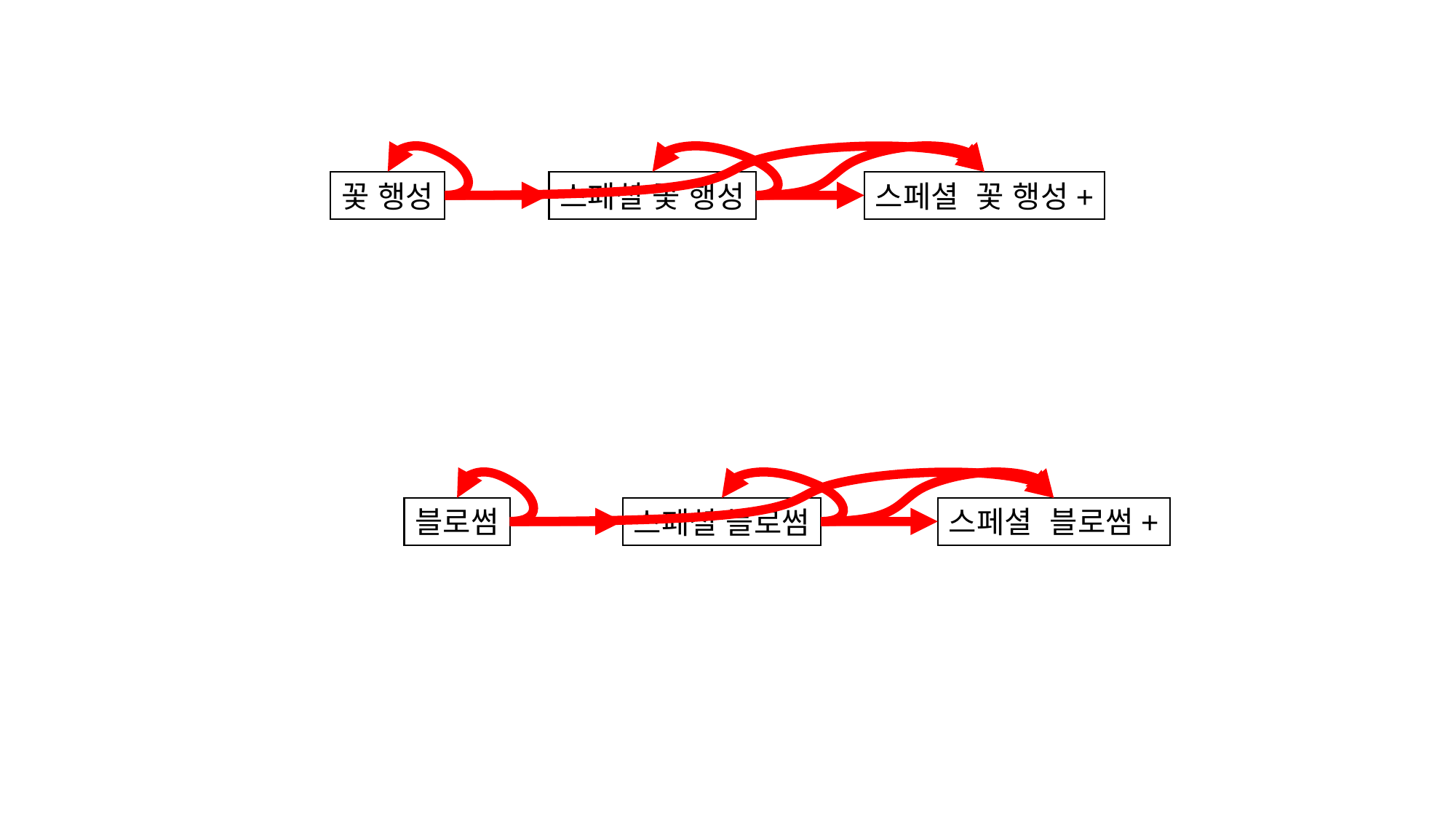

꽃 행성
스페셜  꽃 행성+
스페셜 꽃 행성
블로썸
스페셜  블로썸+
스페셜 블로썸